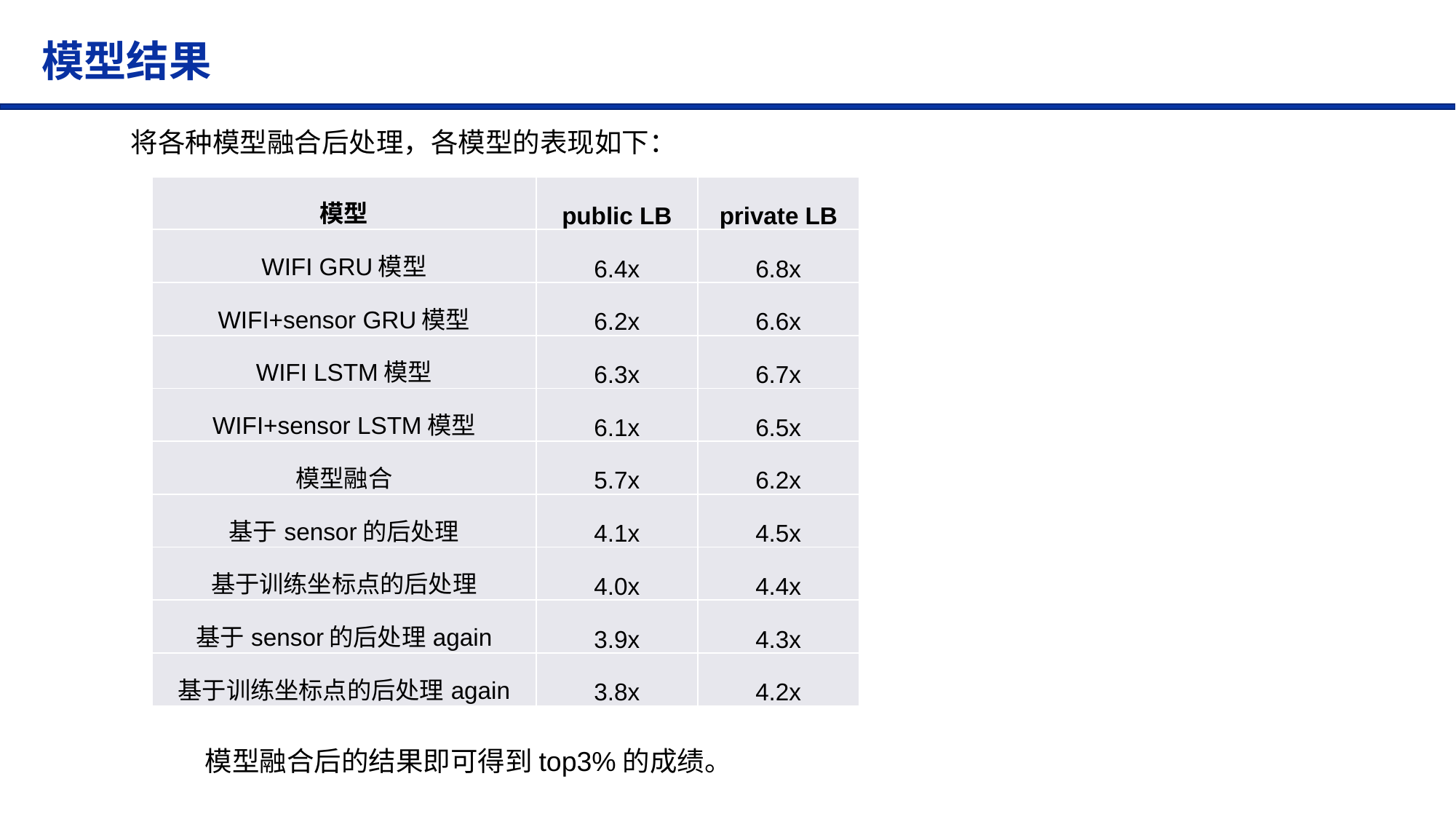

模型结果

将各种模型融合后处理，各模型的表现如下：
| 模型 | public LB | private LB |
| --- | --- | --- |
| WIFI GRU模型 | 6.4x | 6.8x |
| WIFI+sensor GRU模型 | 6.2x | 6.6x |
| WIFI LSTM模型 | 6.3x | 6.7x |
| WIFI+sensor LSTM模型 | 6.1x | 6.5x |
| 模型融合 | 5.7x | 6.2x |
| 基于sensor的后处理 | 4.1x | 4.5x |
| 基于训练坐标点的后处理 | 4.0x | 4.4x |
| 基于sensor的后处理again | 3.9x | 4.3x |
| 基于训练坐标点的后处理again | 3.8x | 4.2x |
模型融合后的结果即可得到top3%的成绩。